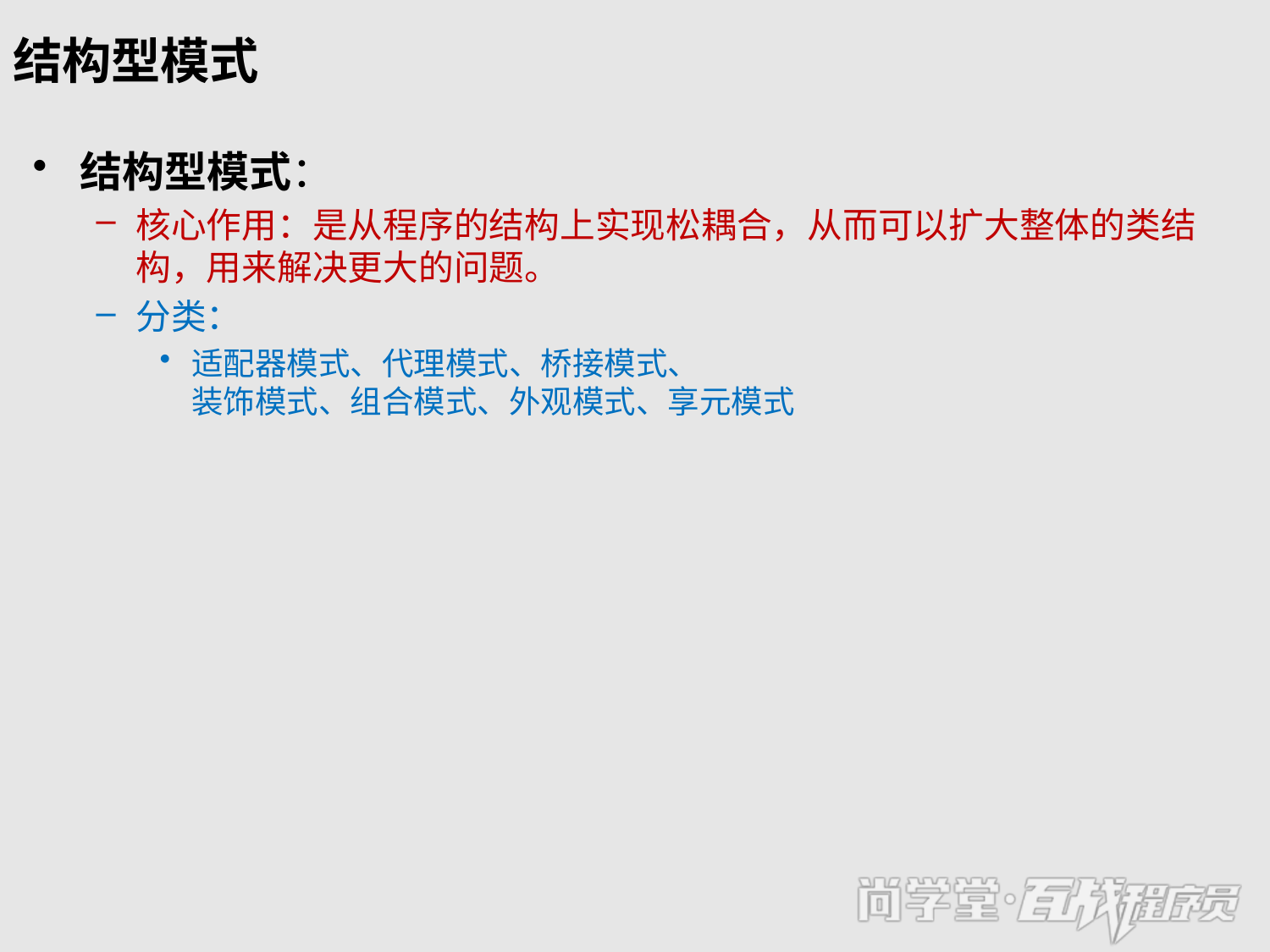

# 结构型模式
结构型模式：
核心作用：是从程序的结构上实现松耦合，从而可以扩大整体的类结构，用来解决更大的问题。
分类：
适配器模式、代理模式、桥接模式、
装饰模式、组合模式、外观模式、享元模式